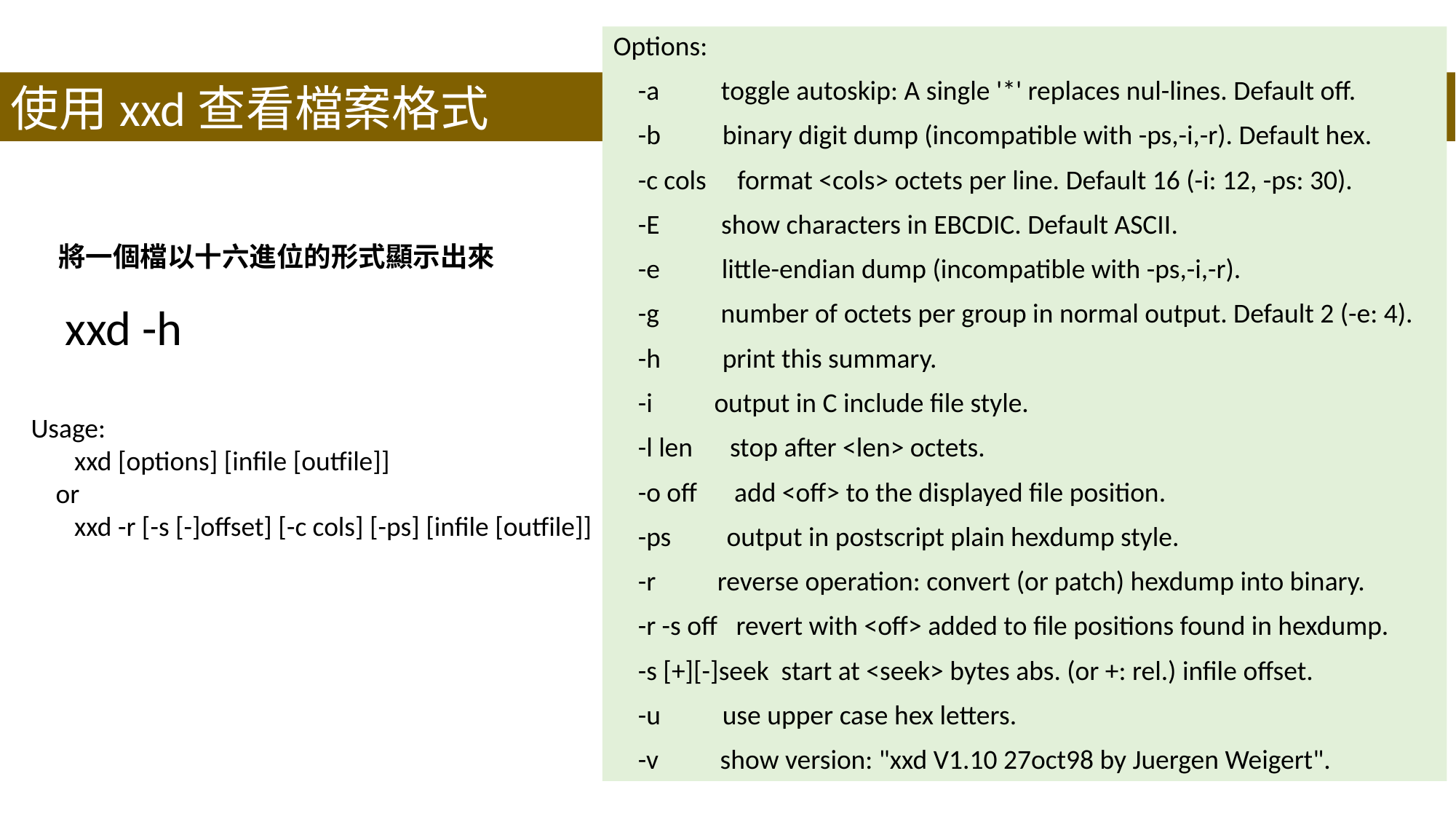

Options:
    -a          toggle autoskip: A single '*' replaces nul-lines. Default off.
    -b          binary digit dump (incompatible with -ps,-i,-r). Default hex.
    -c cols     format <cols> octets per line. Default 16 (-i: 12, -ps: 30).
    -E          show characters in EBCDIC. Default ASCII.
    -e          little-endian dump (incompatible with -ps,-i,-r).
    -g          number of octets per group in normal output. Default 2 (-e: 4).
    -h          print this summary.
    -i          output in C include file style.
    -l len      stop after <len> octets.
    -o off      add <off> to the displayed file position.
    -ps         output in postscript plain hexdump style.
    -r          reverse operation: convert (or patch) hexdump into binary.
    -r -s off   revert with <off> added to file positions found in hexdump.
    -s [+][-]seek  start at <seek> bytes abs. (or +: rel.) infile offset.
    -u          use upper case hex letters.
    -v          show version: "xxd V1.10 27oct98 by Juergen Weigert".
使用xxd查看檔案格式
將一個檔以十六進位的形式顯示出來
xxd -h
Usage:
       xxd [options] [infile [outfile]]
    or
       xxd -r [-s [-]offset] [-c cols] [-ps] [infile [outfile]]